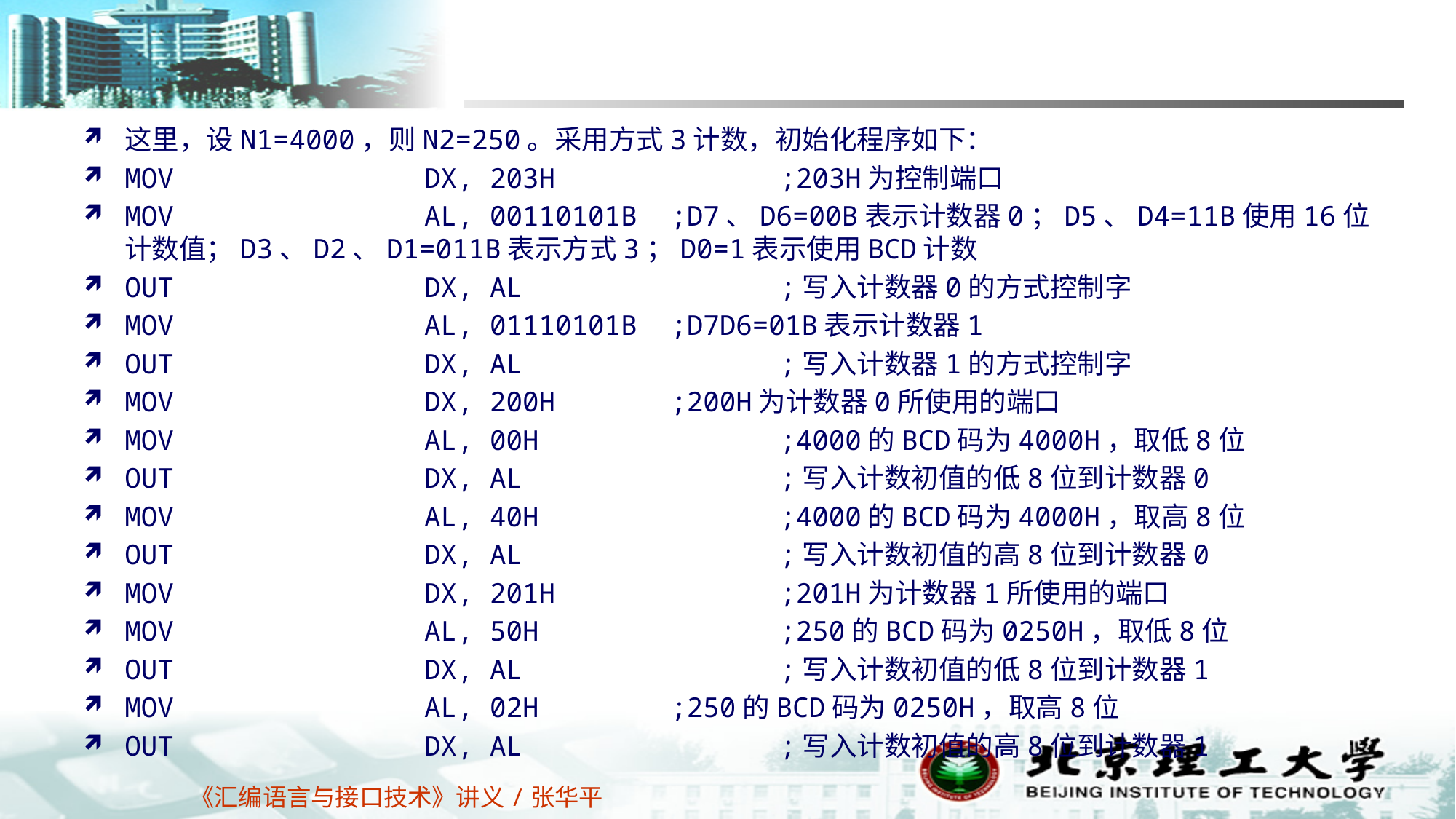

#
这里，设N1=4000，则N2=250。采用方式3计数，初始化程序如下：
MOV	DX, 203H 		;203H为控制端口
MOV	AL, 00110101B	;D7、D6=00B表示计数器0；D5、D4=11B使用16位计数值；D3、D2、D1=011B表示方式3；D0=1表示使用BCD计数
OUT	DX, AL			;写入计数器0的方式控制字
MOV	AL, 01110101B	;D7D6=01B表示计数器1
OUT	DX, AL			;写入计数器1的方式控制字
MOV	DX, 200H		;200H为计数器0所使用的端口
MOV	AL, 00H			;4000的BCD码为4000H，取低8位
OUT	DX, AL			;写入计数初值的低8位到计数器0
MOV	AL, 40H			;4000的BCD码为4000H，取高8位
OUT	DX, AL			;写入计数初值的高8位到计数器0
MOV	DX, 201H 		;201H为计数器1所使用的端口
MOV	AL, 50H			;250的BCD码为0250H，取低8位
OUT	DX, AL			;写入计数初值的低8位到计数器1
MOV	AL, 02H 		;250的BCD码为0250H，取高8位
OUT	DX, AL 			;写入计数初值的高8位到计数器1